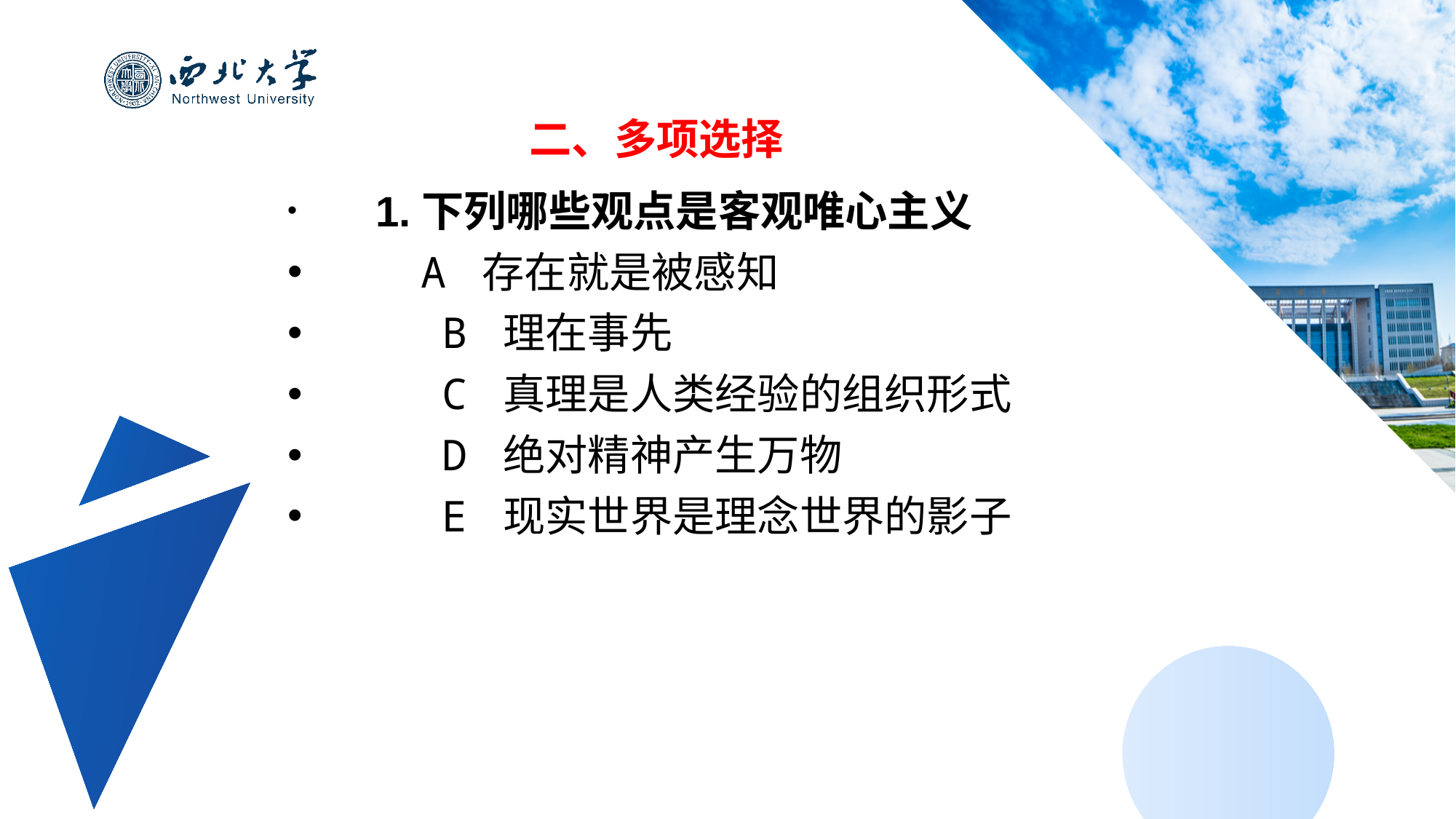

二、多项选择
        1.下列哪些观点是客观唯心主义
         A 存在就是被感知
     B 理在事先
     C 真理是人类经验的组织形式
     D 绝对精神产生万物
     E 现实世界是理念世界的影子